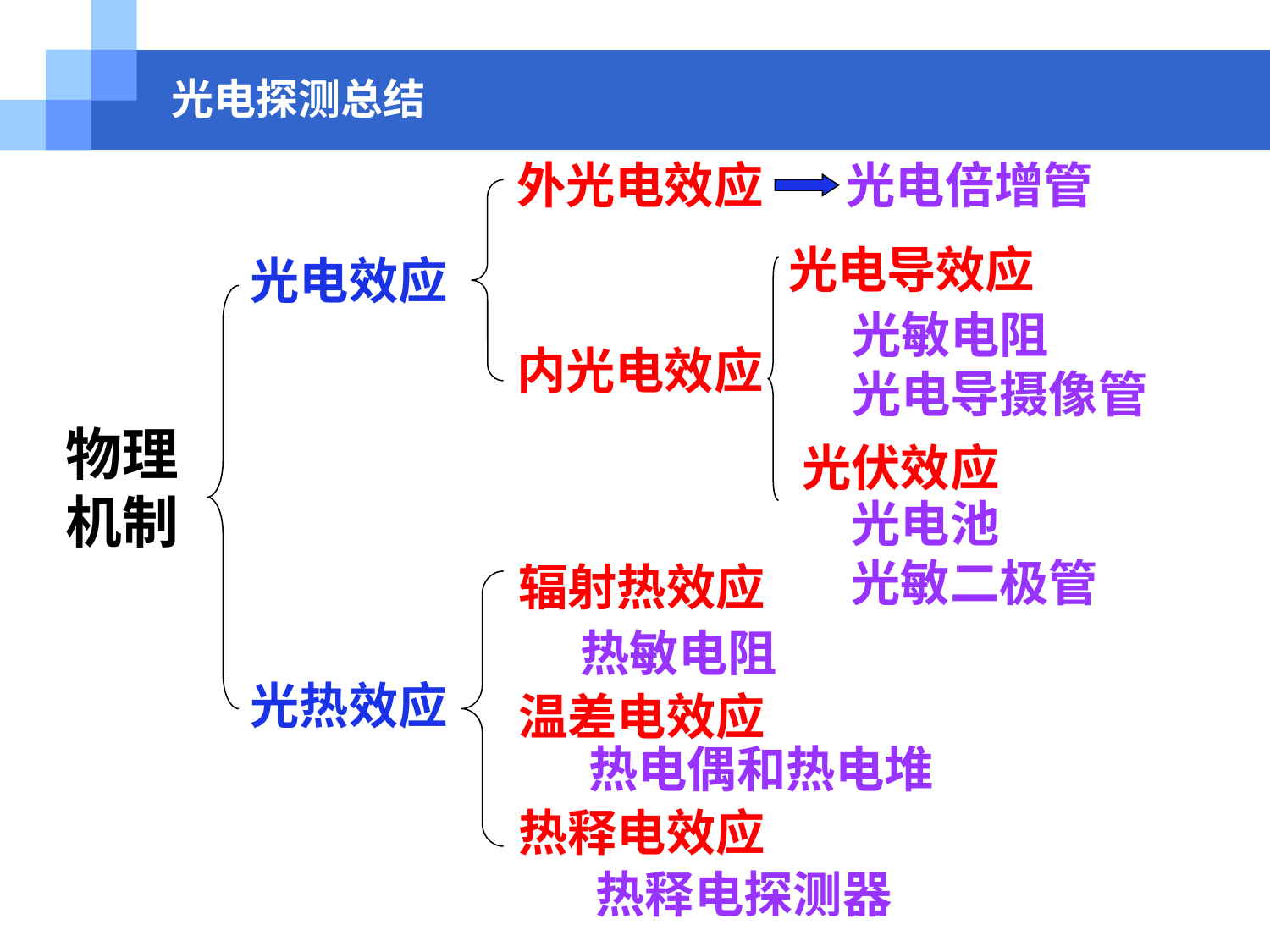

# 光电探测总结
外光电效应
光电倍增管

光电导效应
光电效应

光敏电阻
光电导摄像管
内光电效应
物理
机制
光伏效应
光电池
光敏二极管
辐射热效应

热敏电阻
光热效应
温差电效应
热电偶和热电堆
热释电效应
热释电探测器